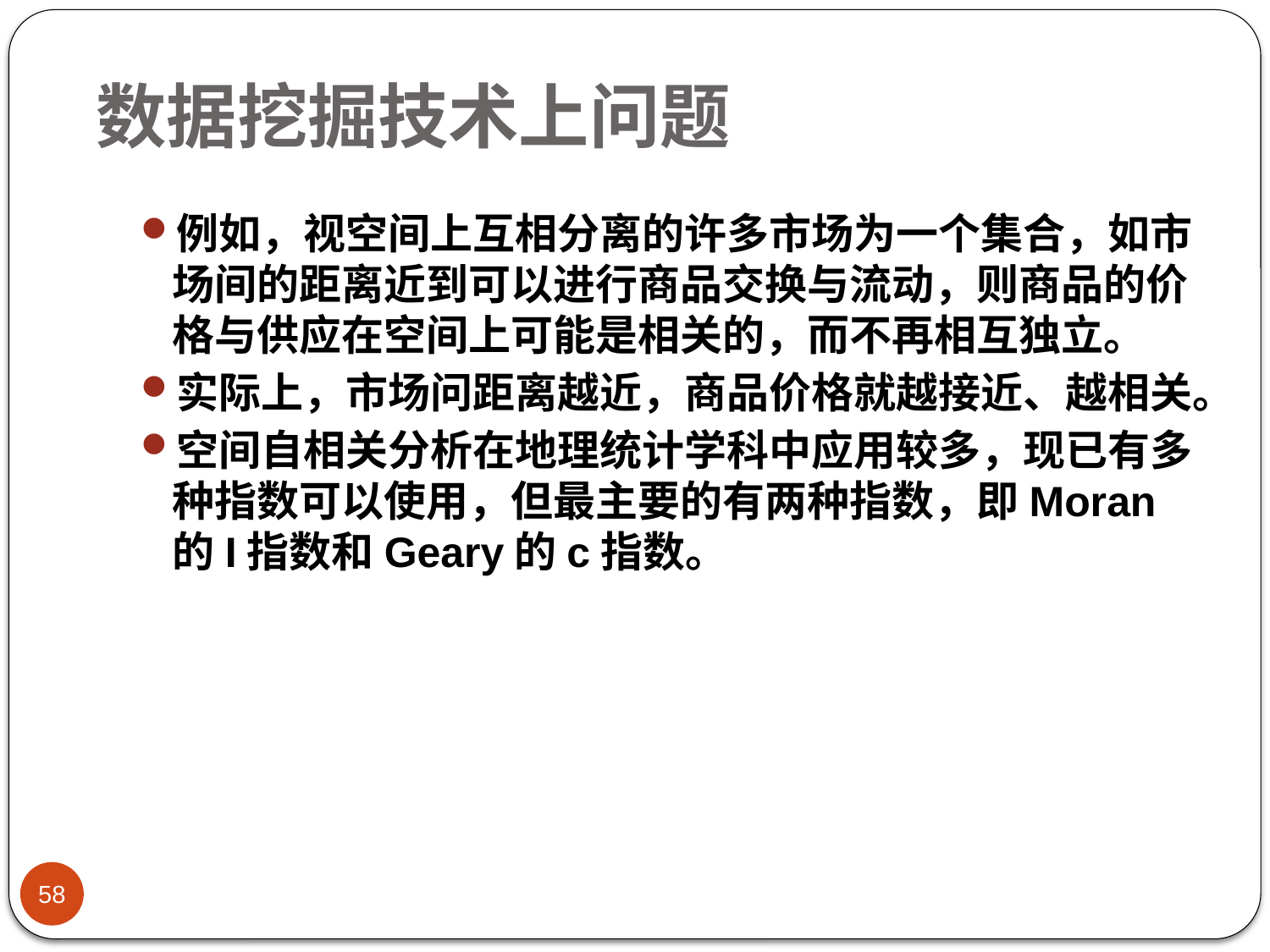

# 数据挖掘技术上问题
例如，视空间上互相分离的许多市场为一个集合，如市场间的距离近到可以进行商品交换与流动，则商品的价格与供应在空间上可能是相关的，而不再相互独立。
实际上，市场问距离越近，商品价格就越接近、越相关。
空间自相关分析在地理统计学科中应用较多，现已有多种指数可以使用，但最主要的有两种指数，即Moran的I指数和Geary的c指数。
58